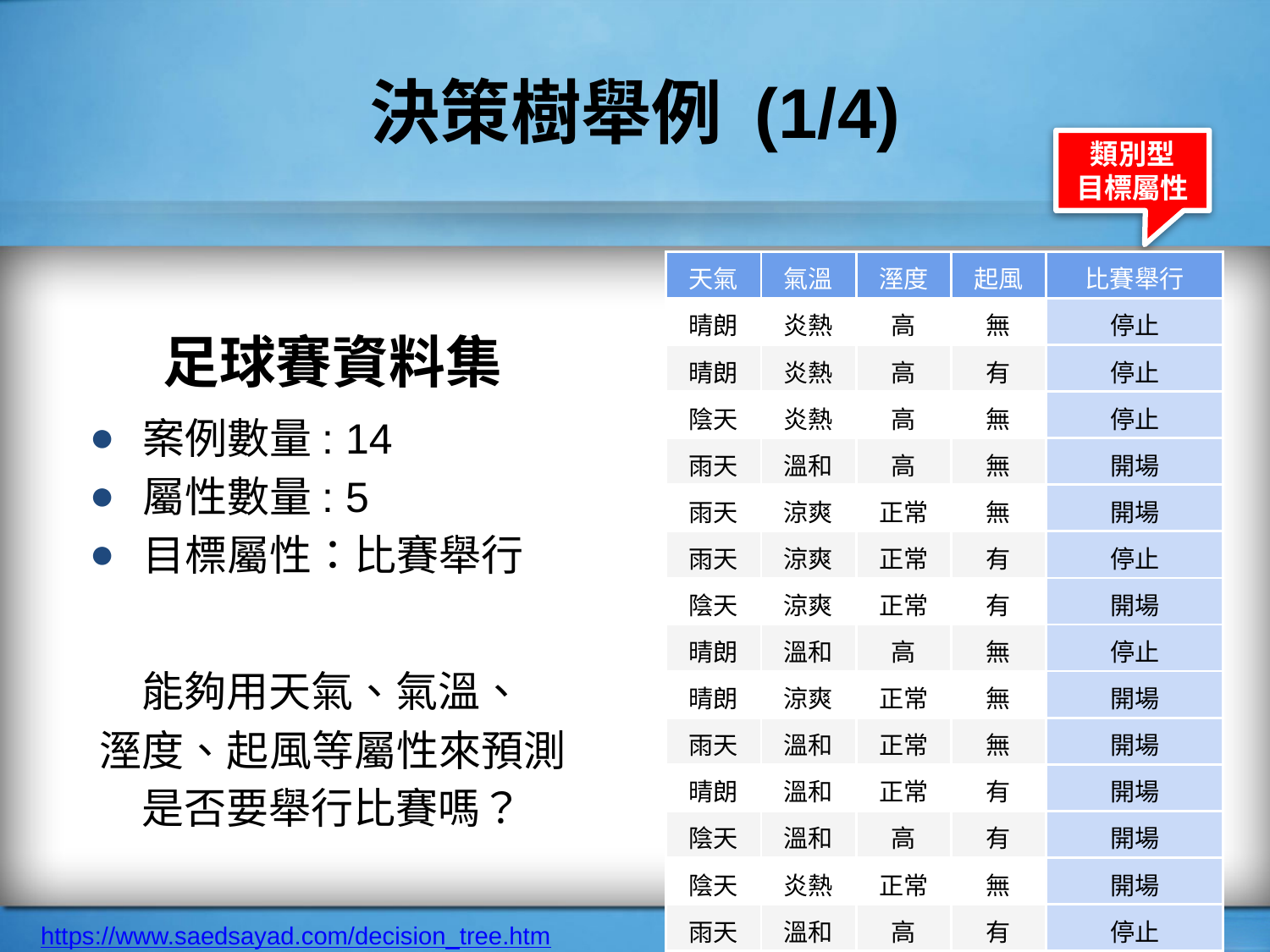

# 決策樹舉例 (1/4)
類別型
目標屬性
足球賽資料集
案例數量: 14
屬性數量: 5
目標屬性：比賽舉行

能夠用天氣、氣溫、
溼度、起風等屬性來預測是否要舉行比賽嗎？
| 天氣 | 氣溫 | 溼度 | 起風 | 比賽舉行 |
| --- | --- | --- | --- | --- |
| 晴朗 | 炎熱 | 高 | 無 | 停止 |
| 晴朗 | 炎熱 | 高 | 有 | 停止 |
| 陰天 | 炎熱 | 高 | 無 | 停止 |
| 雨天 | 溫和 | 高 | 無 | 開場 |
| 雨天 | 涼爽 | 正常 | 無 | 開場 |
| 雨天 | 涼爽 | 正常 | 有 | 停止 |
| 陰天 | 涼爽 | 正常 | 有 | 開場 |
| 晴朗 | 溫和 | 高 | 無 | 停止 |
| 晴朗 | 涼爽 | 正常 | 無 | 開場 |
| 雨天 | 溫和 | 正常 | 無 | 開場 |
| 晴朗 | 溫和 | 正常 | 有 | 開場 |
| 陰天 | 溫和 | 高 | 有 | 開場 |
| 陰天 | 炎熱 | 正常 | 無 | 開場 |
| 雨天 | 溫和 | 高 | 有 | 停止 |
19
https://www.saedsayad.com/decision_tree.htm